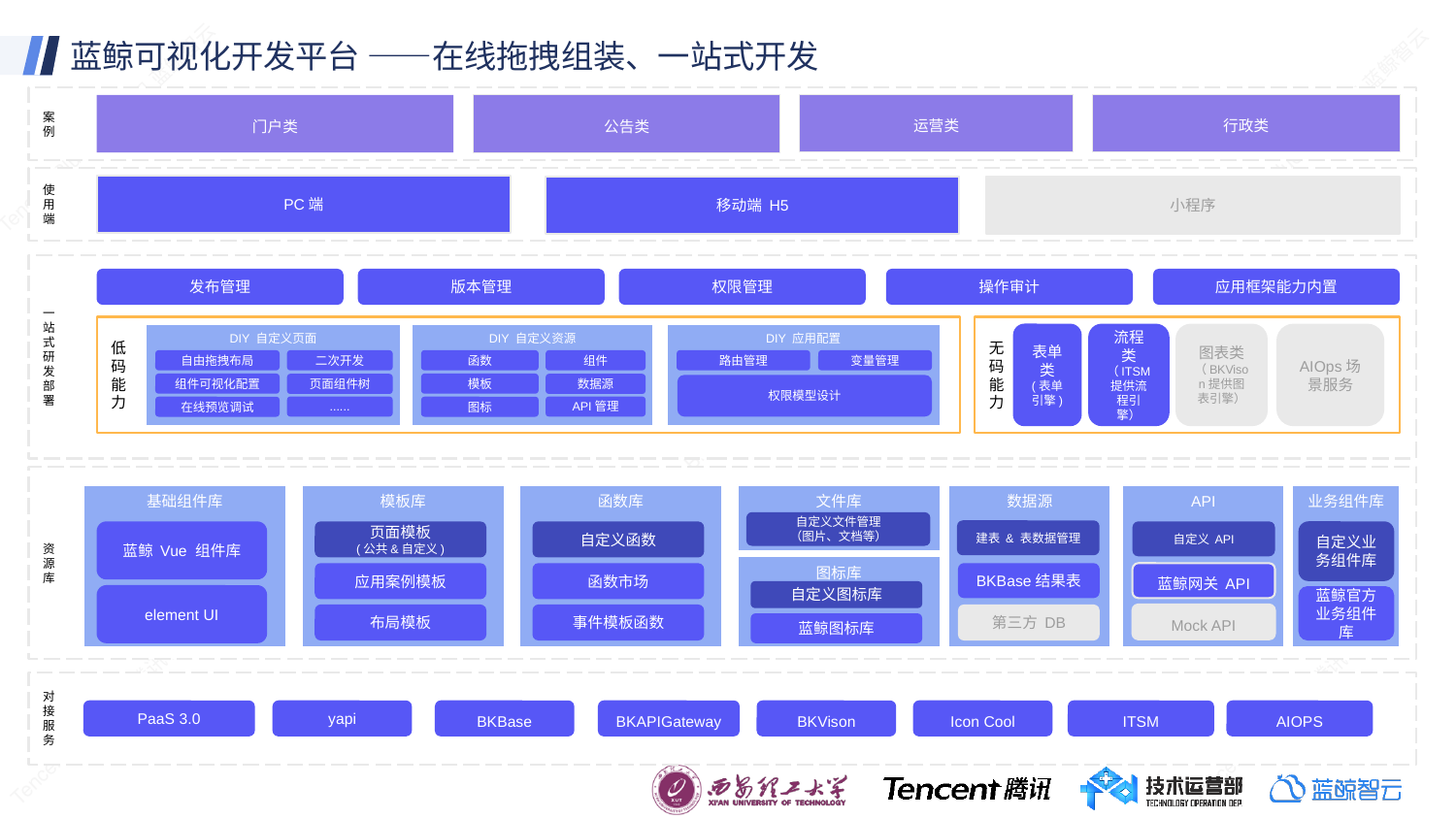

# 蓝鲸可视化开发平台 ——在线拖拽组装、一站式开发
案
例
运营类
行政类
门户类
公告类
使
用
端
PC端
移动端 H5
小程序
一
站
式
研
发
部
署
发布管理
版本管理
权限管理
操作审计
应用框架能力内置
低
码
能
力
无
码
能
力
DIY 自定义页面
自由拖拽布局
组件可视化配置
在线预览调试
二次开发
页面组件树
......
DIY 自定义资源
函数
模板
图标
组件
数据源
API管理
表单类
(表单引擎)
流程类
（ITSM提供流程引擎）
图表类
（BKVison提供图表引擎）
AIOps场景服务
DIY 应用配置
路由管理
权限模型设计
变量管理
资
源
库
业务组件库
自定义业务组件库
蓝鲸官方业务组件库
基础组件库
蓝鲸 Vue 组件库
element UI
模板库
页面模板
(公共&自定义)
应用案例模板
布局模板
函数库
自定义函数
函数市场
事件模板函数
文件库
自定义文件管理
（图片、文档等）
数据源
建表 & 表数据管理
BKBase结果表
API
自定义 API
图标库
自定义图标库
蓝鲸图标库
蓝鲸网关 API
第三方 DB
Mock API
对
接
服
务
PaaS 3.0
yapi
BKBase
BKAPIGateway
BKVison
Icon Cool
ITSM
AIOPS